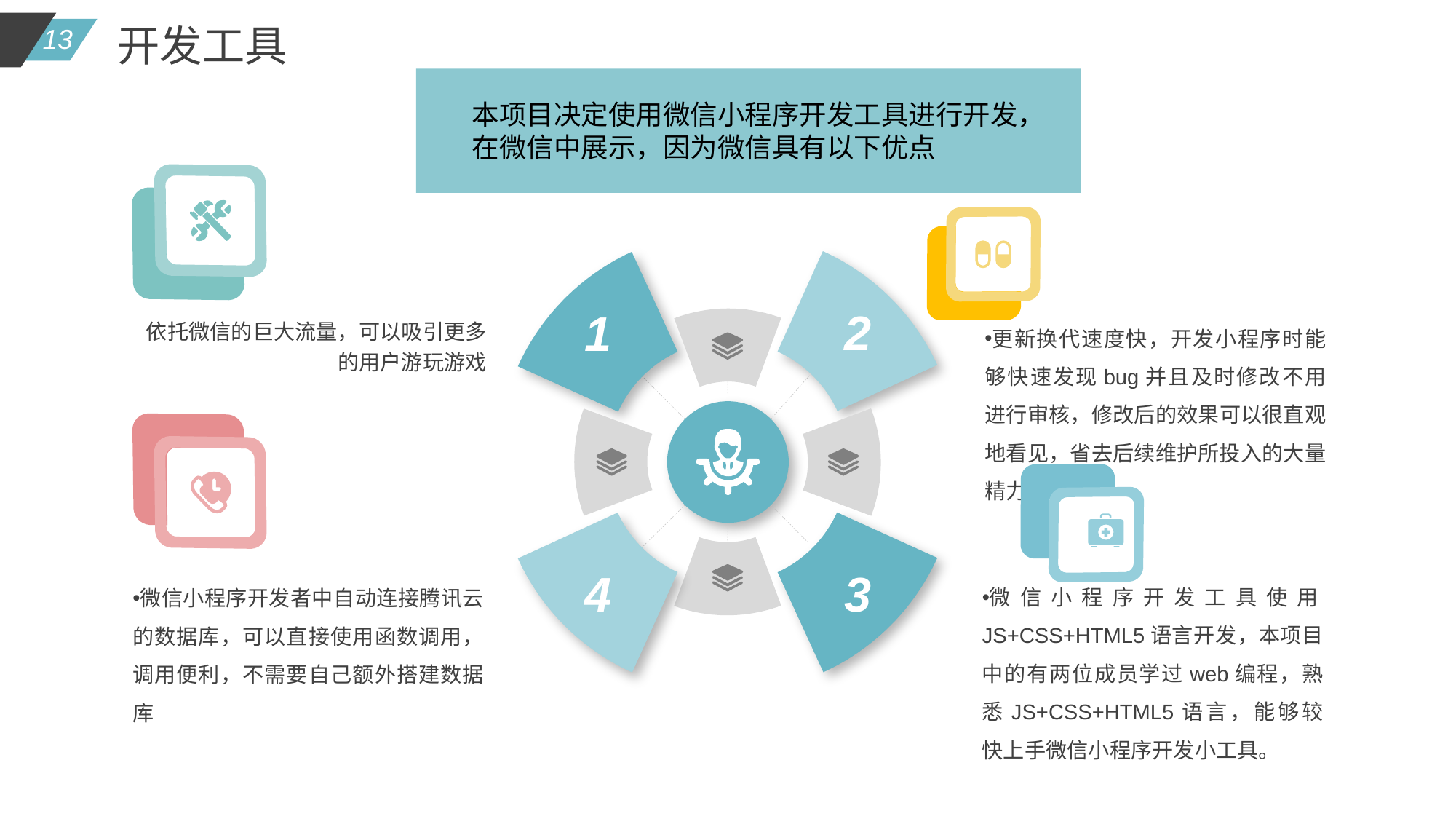

开发工具

本项目决定使用微信小程序开发工具进行开发，在微信中展示，因为微信具有以下优点

2
1

更新换代速度快，开发小程序时能够快速发现bug并且及时修改不用进行审核，修改后的效果可以很直观地看见，省去后续维护所投入的大量精力。
依托微信的巨大流量，可以吸引更多的用户游玩游戏

3
4

微信小程序开发工具使用JS+CSS+HTML5语言开发，本项目中的有两位成员学过web编程，熟悉JS+CSS+HTML5语言，能够较快上手微信小程序开发小工具。
微信小程序开发者中自动连接腾讯云的数据库，可以直接使用函数调用，调用便利，不需要自己额外搭建数据库